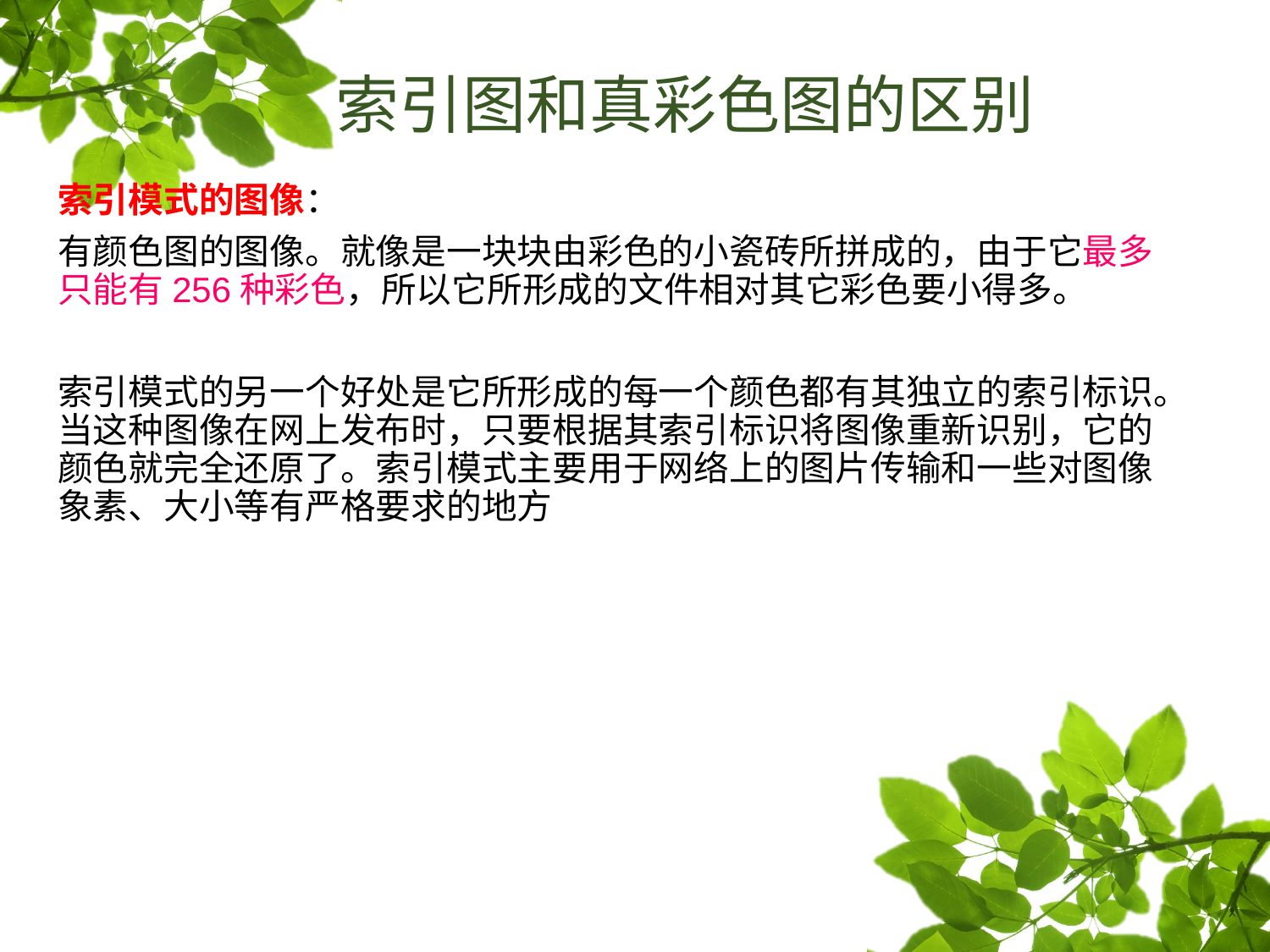

# 索引图和真彩色图的区别
索引模式的图像：
有颜色图的图像。就像是一块块由彩色的小瓷砖所拼成的，由于它最多只能有256种彩色，所以它所形成的文件相对其它彩色要小得多。

索引模式的另一个好处是它所形成的每一个颜色都有其独立的索引标识。当这种图像在网上发布时，只要根据其索引标识将图像重新识别，它的颜色就完全还原了。索引模式主要用于网络上的图片传输和一些对图像象素、大小等有严格要求的地方